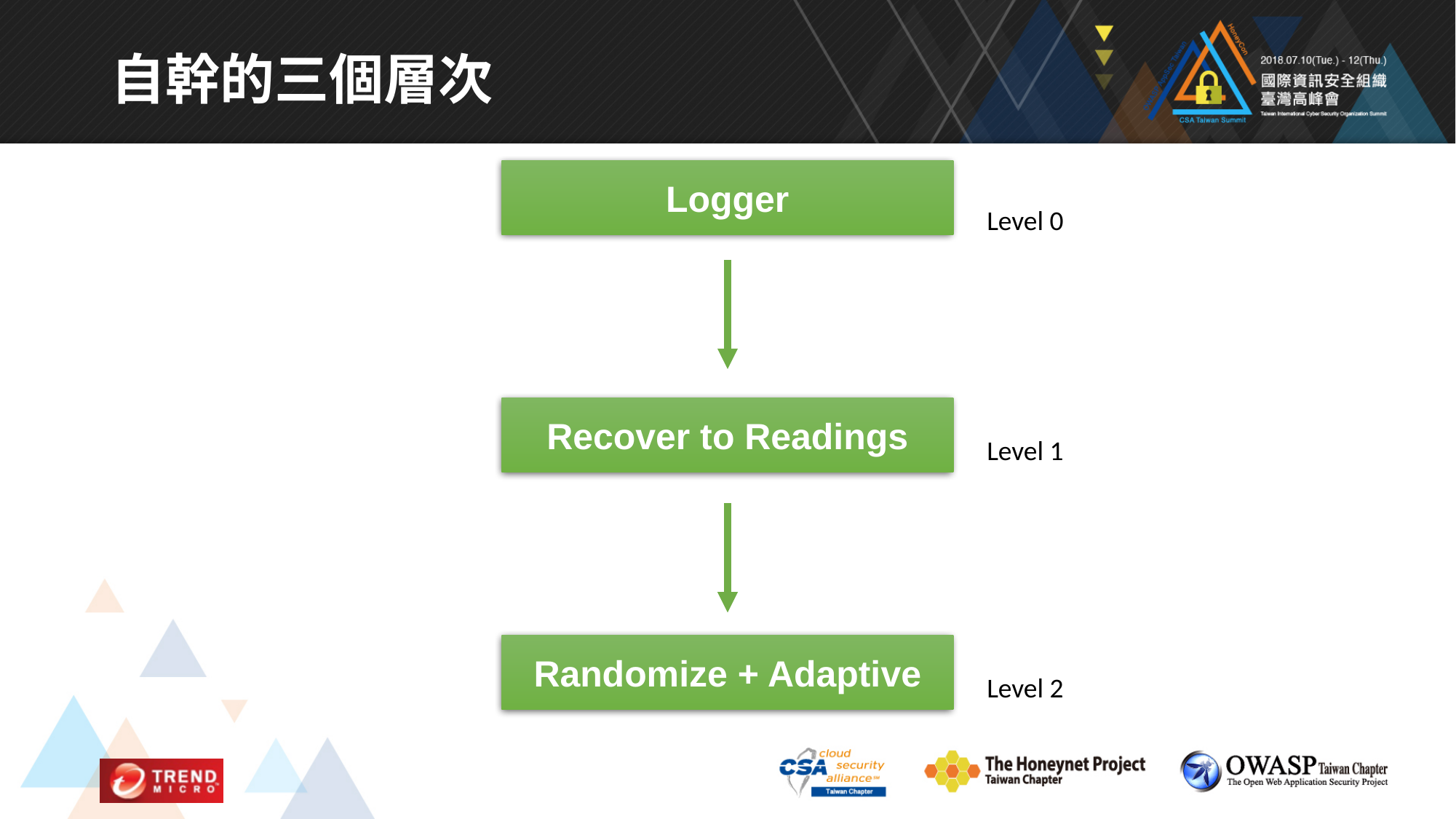

# 自幹的三個層次
Logger
Level 0
Recover to Readings
Level 1
Randomize + Adaptive
Level 2